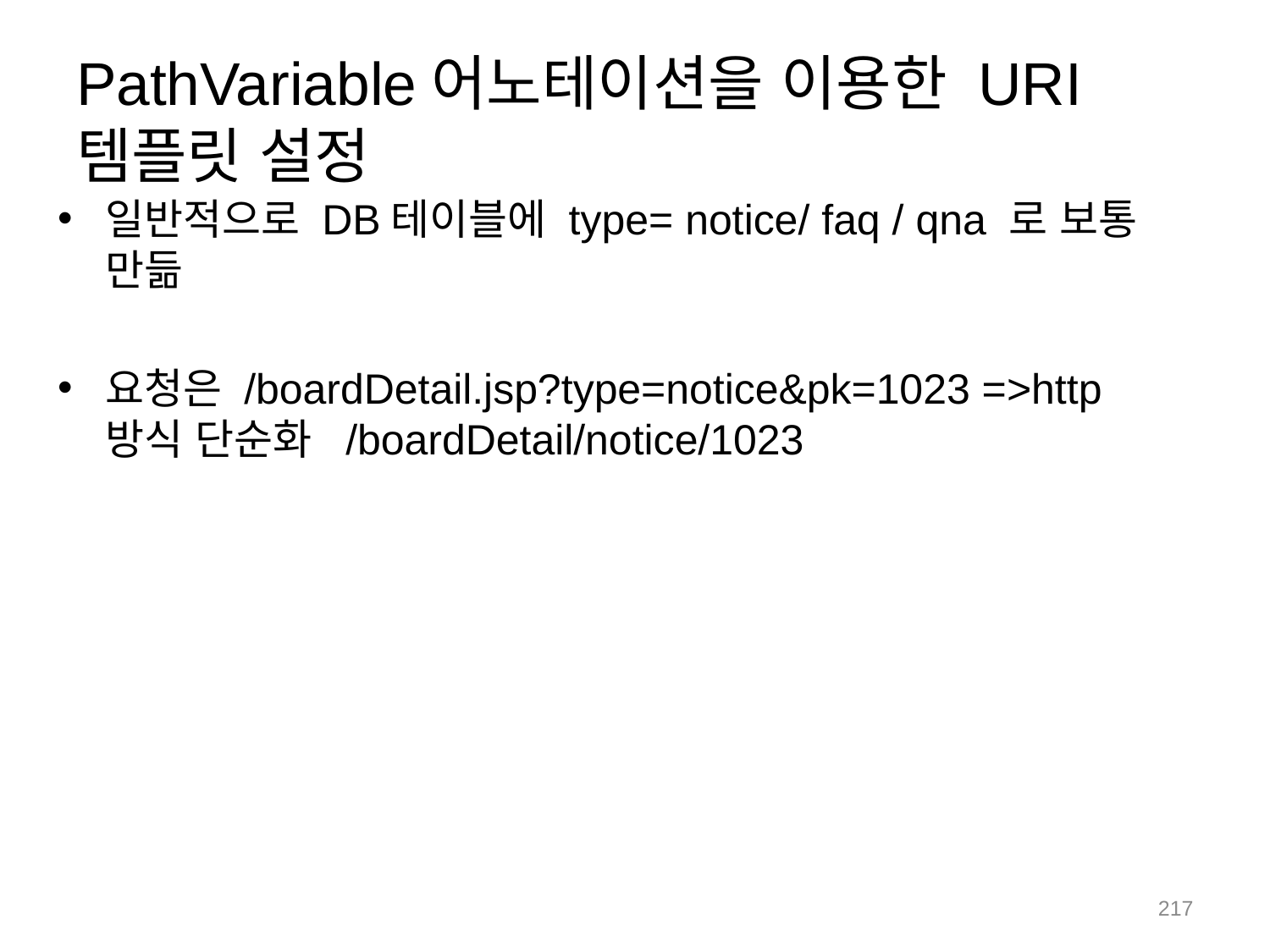

# PathVariable어노테이션을 이용한 URI템플릿 설정
일반적으로 DB테이블에 type= notice/ faq / qna 로 보통 만듦

요청은 /boardDetail.jsp?type=notice&pk=1023 =>http방식 단순화  /boardDetail/notice/1023

217